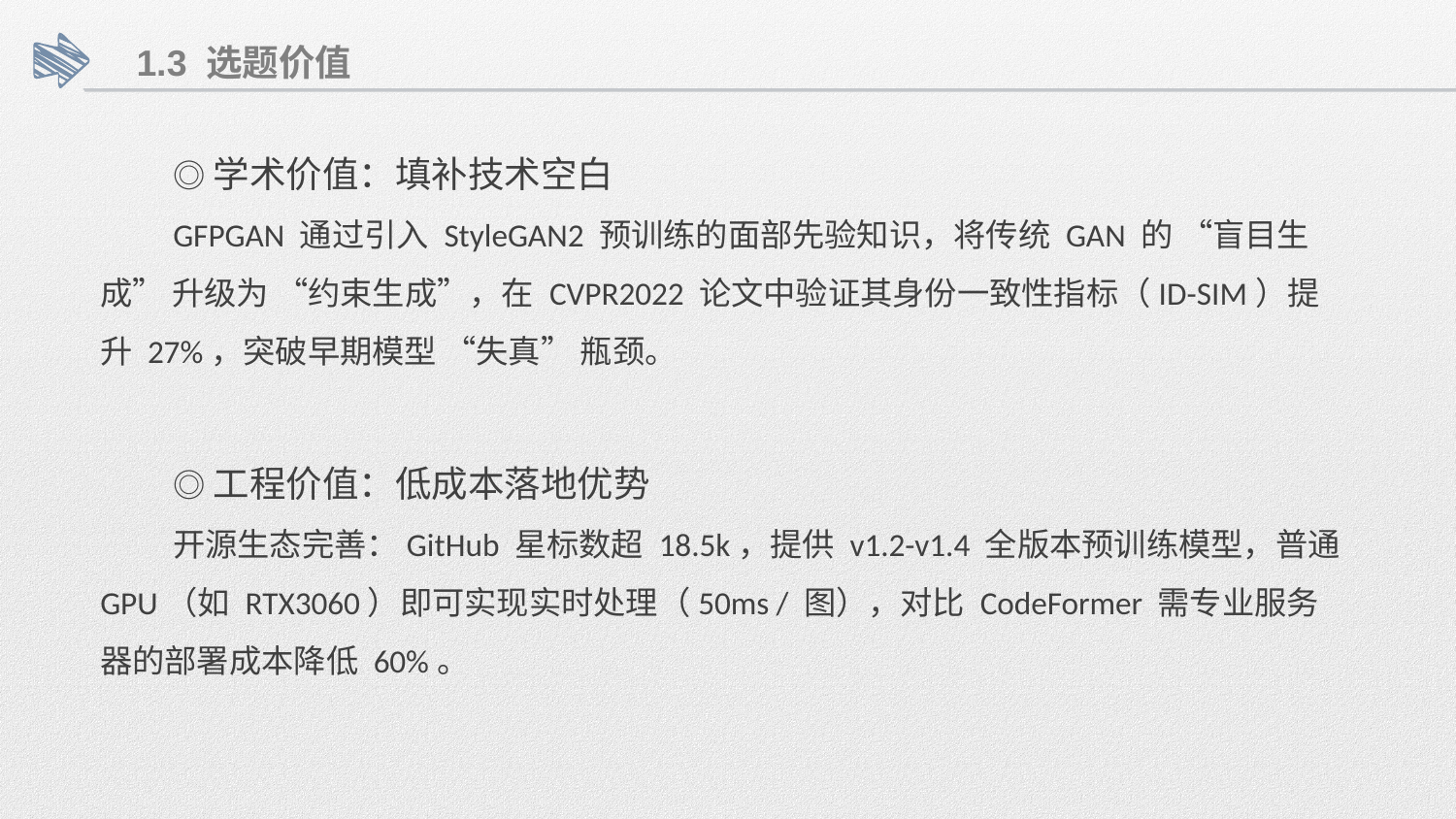

1.3 选题价值
◎学术价值：填补技术空白
GFPGAN 通过引入 StyleGAN2 预训练的面部先验知识，将传统 GAN 的 “盲目生成” 升级为 “约束生成”，在 CVPR2022 论文中验证其身份一致性指标（ID-SIM）提升 27%，突破早期模型 “失真” 瓶颈。
◎工程价值：低成本落地优势
开源生态完善：GitHub 星标数超 18.5k，提供 v1.2-v1.4 全版本预训练模型，普通 GPU（如 RTX3060）即可实现实时处理（50ms / 图），对比 CodeFormer 需专业服务器的部署成本降低 60%。